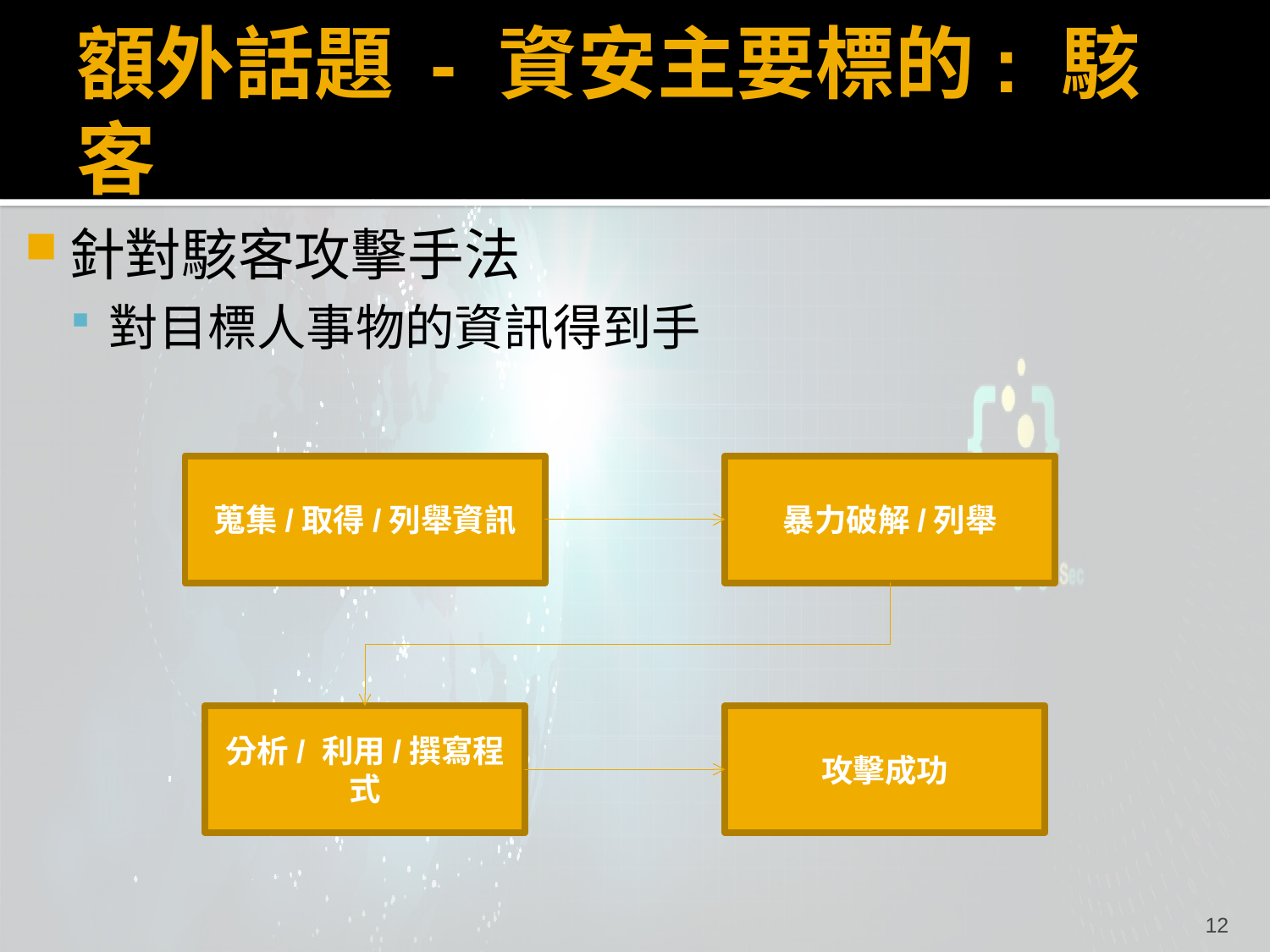

# 額外話題 - 資安主要標的: 駭客
針對駭客攻擊手法
對目標人事物的資訊得到手
蒐集/取得/列舉資訊
暴力破解/列舉
分析/ 利用/撰寫程式
攻擊成功
12